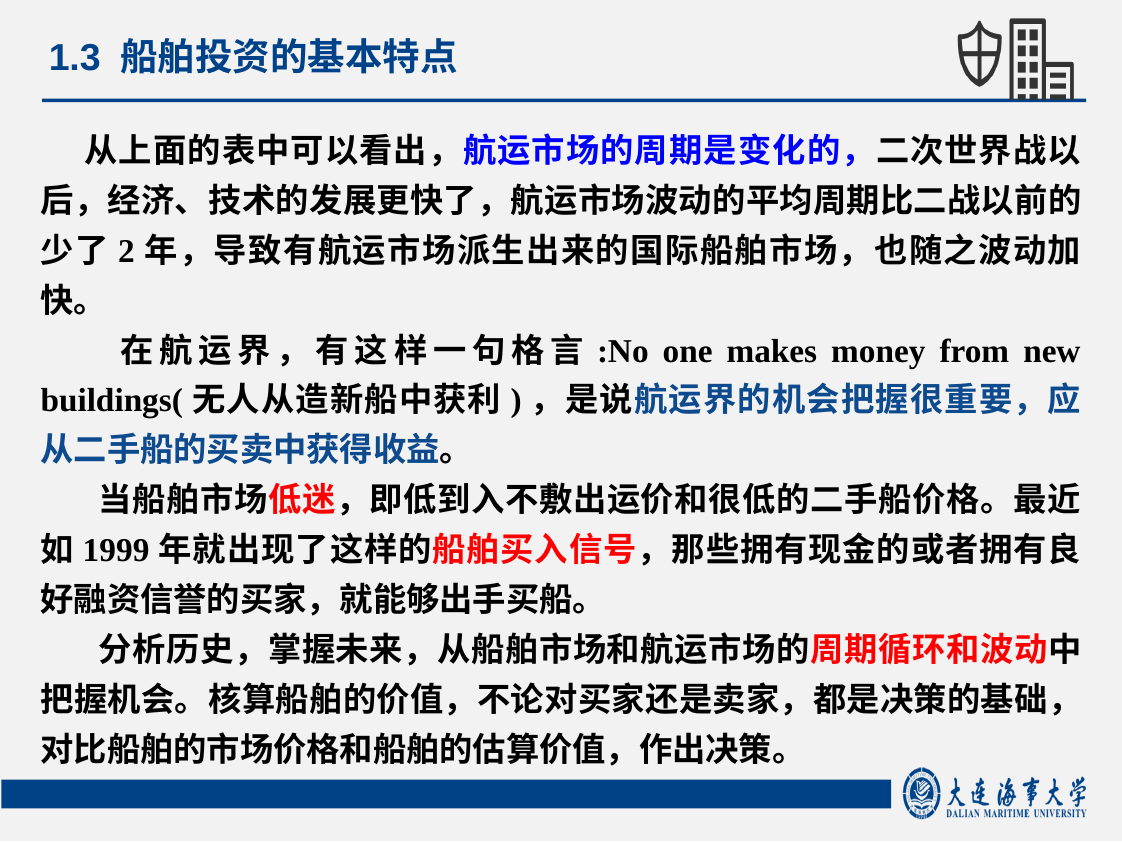

1.3 船舶投资的基本特点
    从上面的表中可以看出，航运市场的周期是变化的，二次世界战以后，经济、技术的发展更快了，航运市场波动的平均周期比二战以前的少了2年，导致有航运市场派生出来的国际船舶市场，也随之波动加快。
     在航运界，有这样一句格言:No one makes money from new buildings(无人从造新船中获利)，是说航运界的机会把握很重要，应从二手船的买卖中获得收益。
      当船舶市场低迷，即低到入不敷出运价和很低的二手船价格。最近如1999年就出现了这样的船舶买入信号，那些拥有现金的或者拥有良好融资信誉的买家，就能够出手买船。
      分析历史，掌握未来，从船舶市场和航运市场的周期循环和波动中把握机会。核算船舶的价值，不论对买家还是卖家，都是决策的基础，对比船舶的市场价格和船舶的估算价值，作出决策。